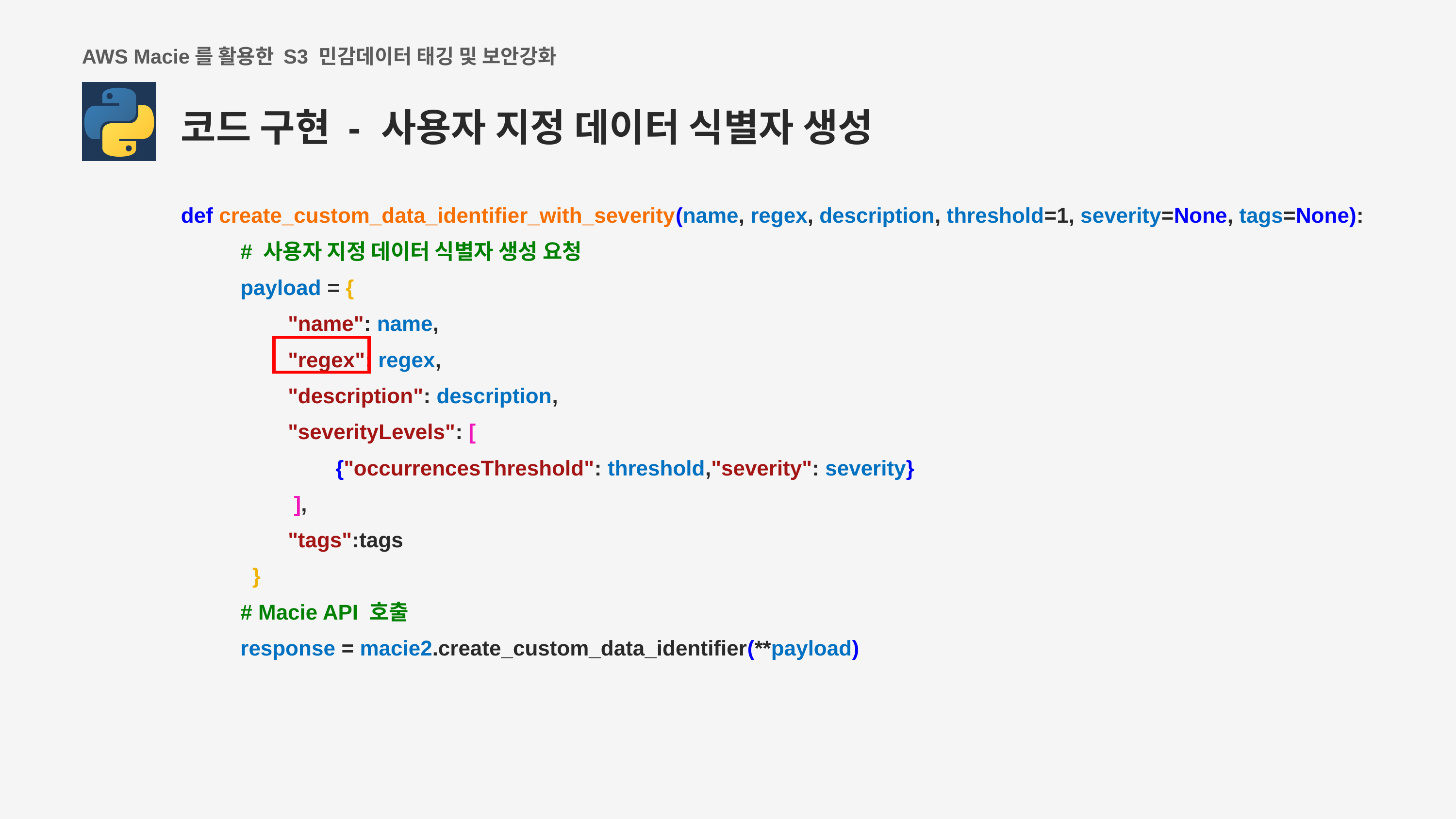

AWS Macie를 활용한 S3 민감데이터 태깅 및 보안강화

코드 구현 - 사용자 지정 데이터 식별자 생성

def create_custom_data_identifier_with_severity(name, regex, description, threshold=1, severity=None, tags=None):
          # 사용자 지정 데이터 식별자 생성 요청
          payload = {
                  "name": name,
                  "regex": regex,
                  "description": description,
                  "severityLevels": [
                          {"occurrencesThreshold": threshold,"severity": severity}
                   ],
                  "tags":tags
            }
          # Macie API 호출
          response = macie2.create_custom_data_identifier(**payload)